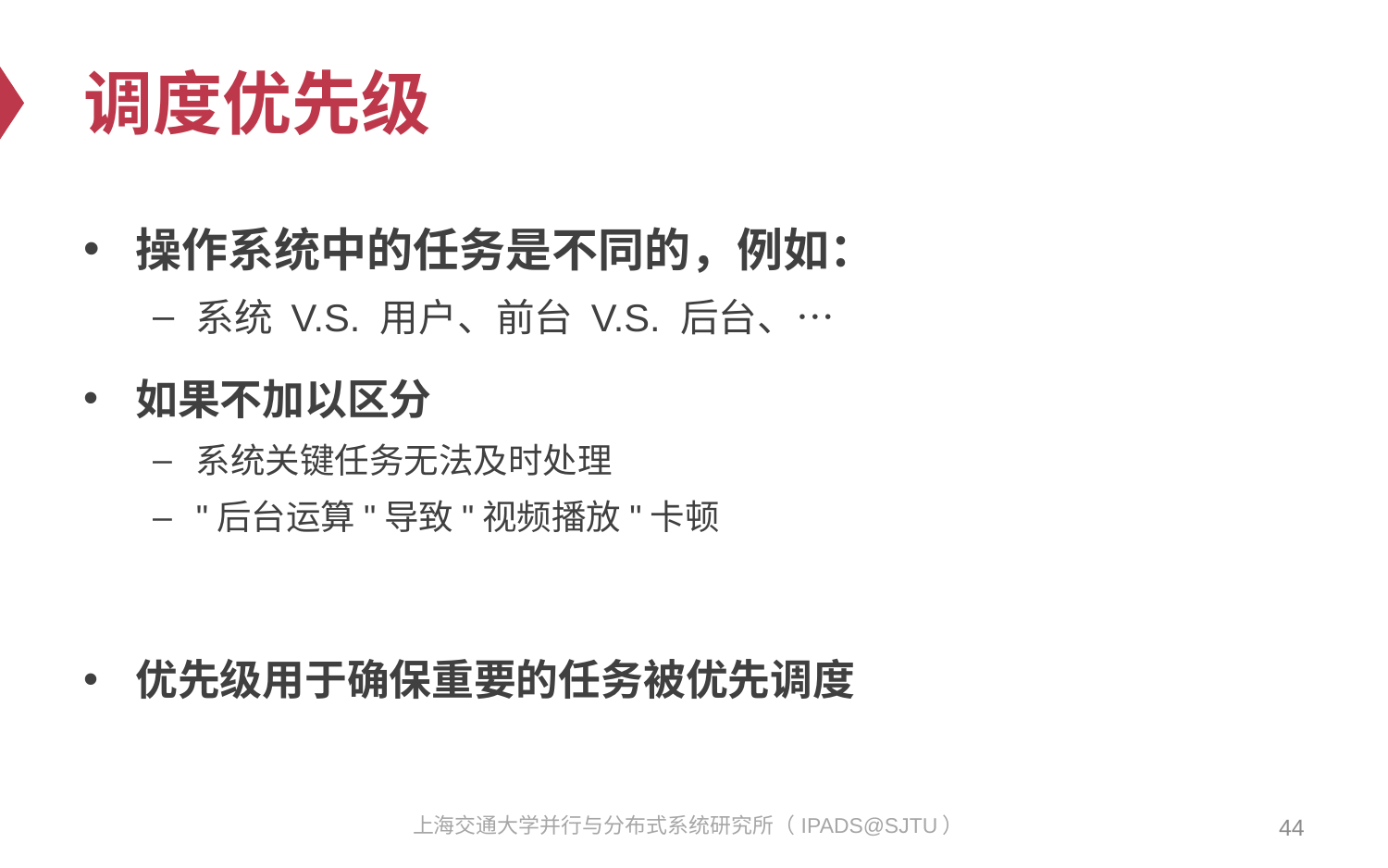

# 调度优先级
操作系统中的任务是不同的，例如：
系统 V.S. 用户、前台 V.S. 后台、…
如果不加以区分
系统关键任务无法及时处理
"后台运算"导致"视频播放"卡顿

优先级用于确保重要的任务被优先调度
44
上海交通大学并行与分布式系统研究所（IPADS@SJTU）